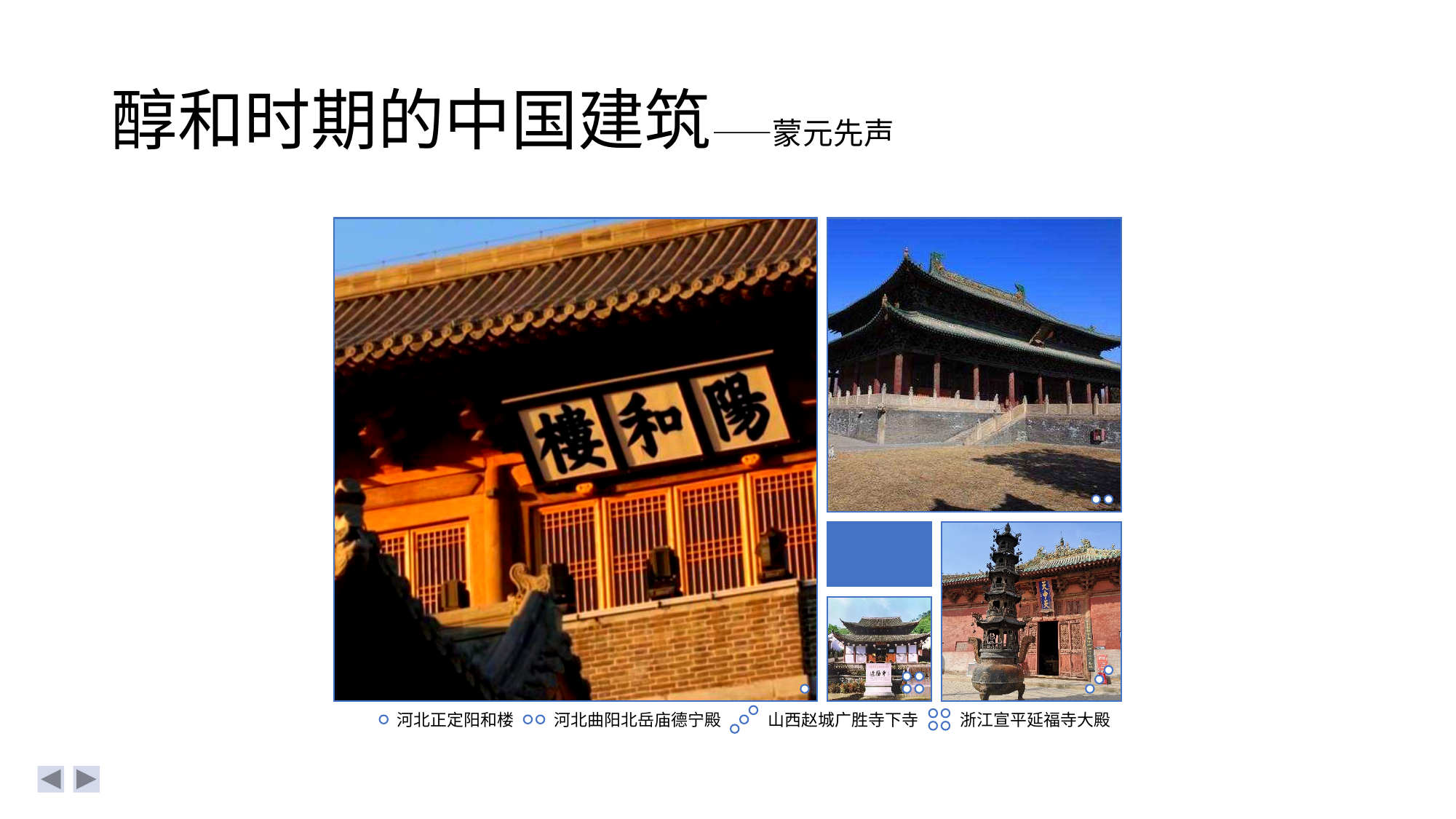

# 醇和时期的中国建筑——蒙元先声
河北正定阳和楼
河北曲阳北岳庙德宁殿
山西赵城广胜寺下寺
浙江宣平延福寺大殿